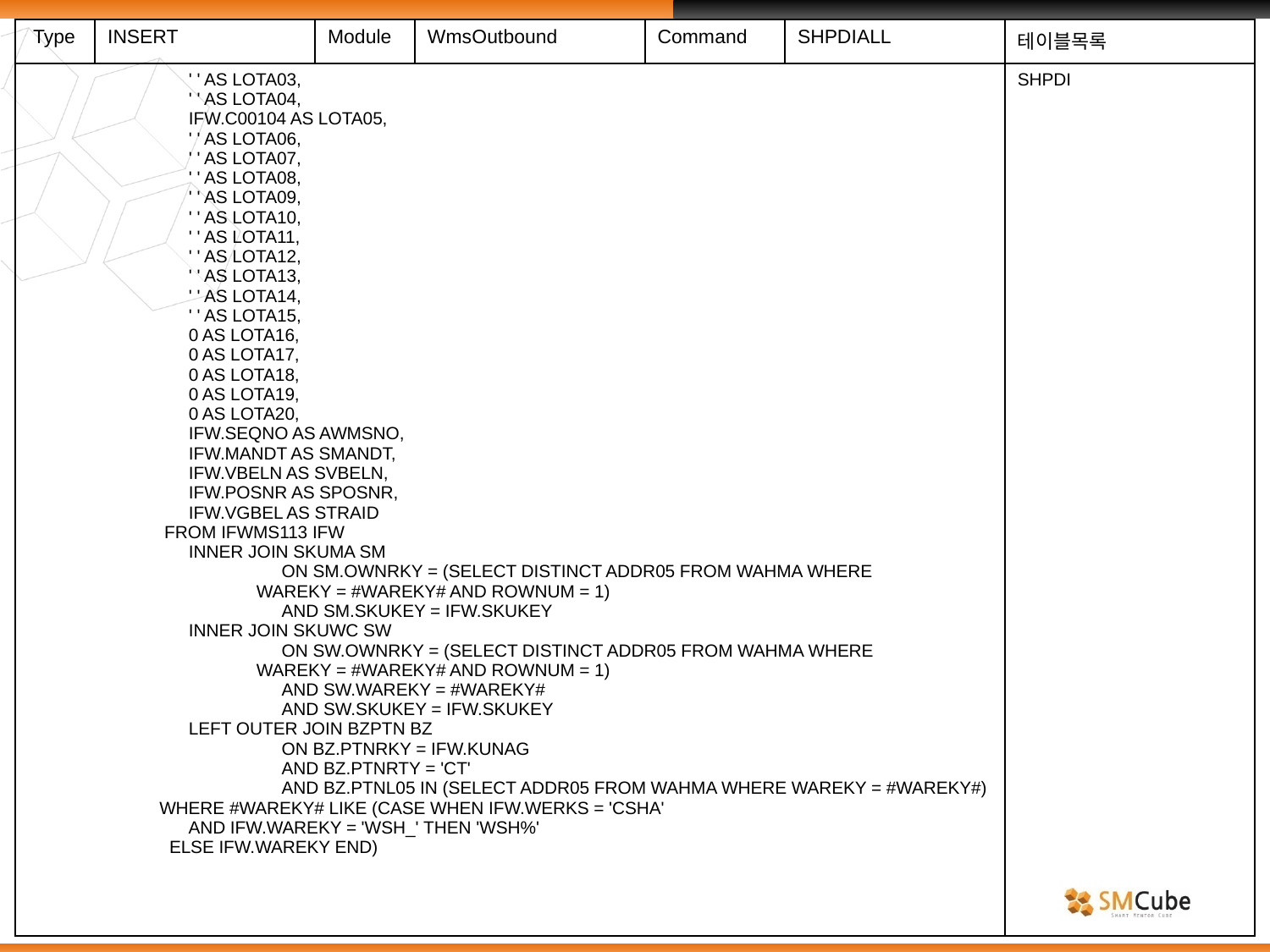

| Type | INSERT | Module | WmsOutbound | Command | SHPDIALL | 테이블목록 |
| --- | --- | --- | --- | --- | --- | --- |
| ' ' AS LOTA03, ' ' AS LOTA04, IFW.C00104 AS LOTA05, ' ' AS LOTA06, ' ' AS LOTA07, ' ' AS LOTA08, ' ' AS LOTA09, ' ' AS LOTA10, ' ' AS LOTA11, ' ' AS LOTA12, ' ' AS LOTA13, ' ' AS LOTA14, ' ' AS LOTA15, 0 AS LOTA16, 0 AS LOTA17, 0 AS LOTA18, 0 AS LOTA19, 0 AS LOTA20, IFW.SEQNO AS AWMSNO, IFW.MANDT AS SMANDT, IFW.VBELN AS SVBELN, IFW.POSNR AS SPOSNR, IFW.VGBEL AS STRAID FROM IFWMS113 IFW INNER JOIN SKUMA SM ON SM.OWNRKY = (SELECT DISTINCT ADDR05 FROM WAHMA WHERE WAREKY = #WAREKY# AND ROWNUM = 1) AND SM.SKUKEY = IFW.SKUKEY INNER JOIN SKUWC SW ON SW.OWNRKY = (SELECT DISTINCT ADDR05 FROM WAHMA WHERE WAREKY = #WAREKY# AND ROWNUM = 1) AND SW.WAREKY = #WAREKY# AND SW.SKUKEY = IFW.SKUKEY LEFT OUTER JOIN BZPTN BZ ON BZ.PTNRKY = IFW.KUNAG AND BZ.PTNRTY = 'CT' AND BZ.PTNL05 IN (SELECT ADDR05 FROM WAHMA WHERE WAREKY = #WAREKY#) WHERE #WAREKY# LIKE (CASE WHEN IFW.WERKS = 'CSHA' AND IFW.WAREKY = 'WSH\_' THEN 'WSH%' ELSE IFW.WAREKY END) |  |  |  |  |  | SHPDI |